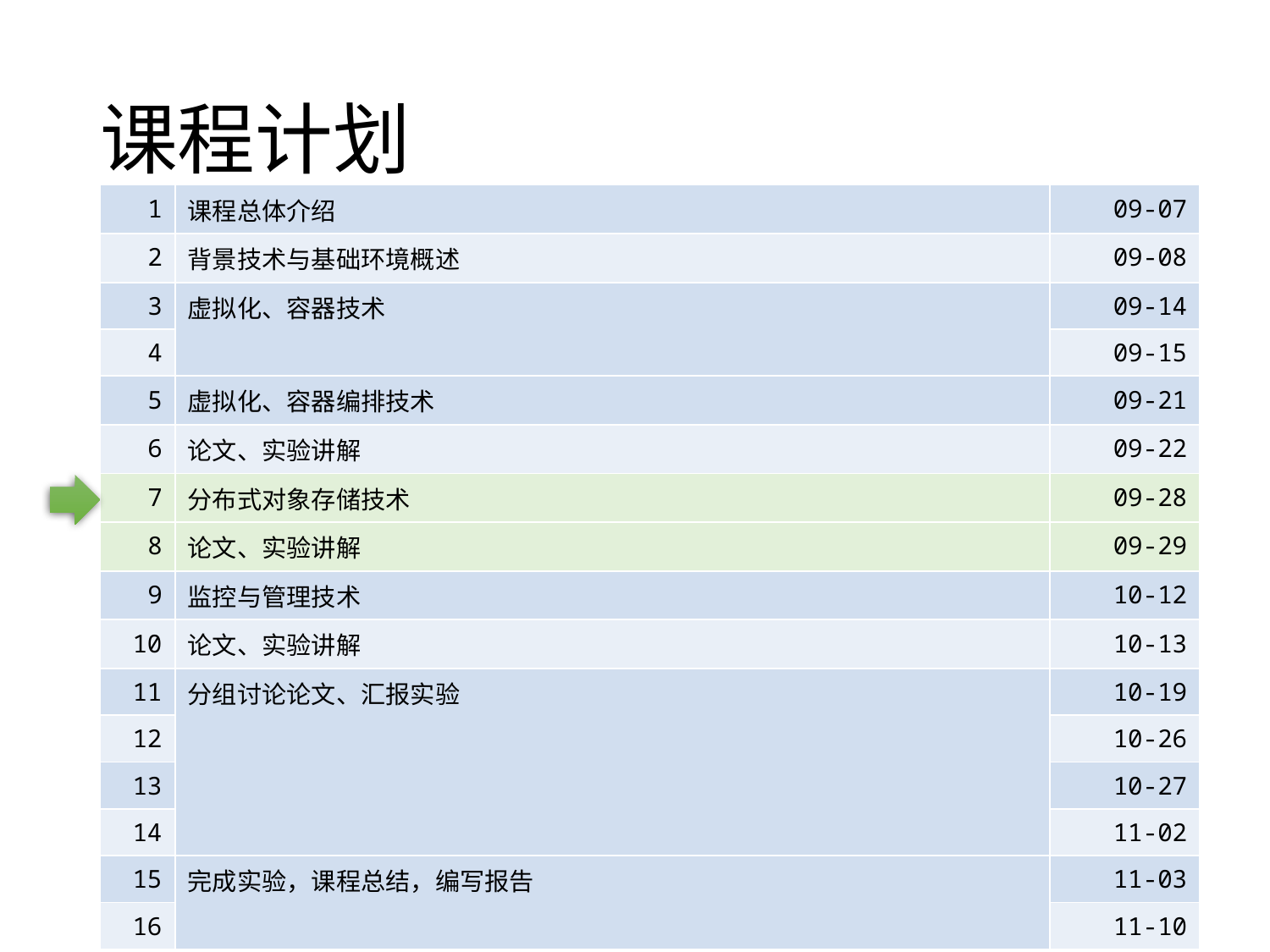

# 课程计划
| 1 | 课程总体介绍 | 09-07 |
| --- | --- | --- |
| 2 | 背景技术与基础环境概述 | 09-08 |
| 3 | 虚拟化、容器技术 | 09-14 |
| 4 |  | 09-15 |
| 5 | 虚拟化、容器编排技术 | 09-21 |
| 6 | 论文、实验讲解 | 09-22 |
| 7 | 分布式对象存储技术 | 09-28 |
| 8 | 论文、实验讲解 | 09-29 |
| 9 | 监控与管理技术 | 10-12 |
| 10 | 论文、实验讲解 | 10-13 |
| 11 | 分组讨论论文、汇报实验 | 10-19 |
| 12 |  | 10-26 |
| 13 |  | 10-27 |
| 14 |  | 11-02 |
| 15 | 完成实验，课程总结，编写报告 | 11-03 |
| 16 |  | 11-10 |